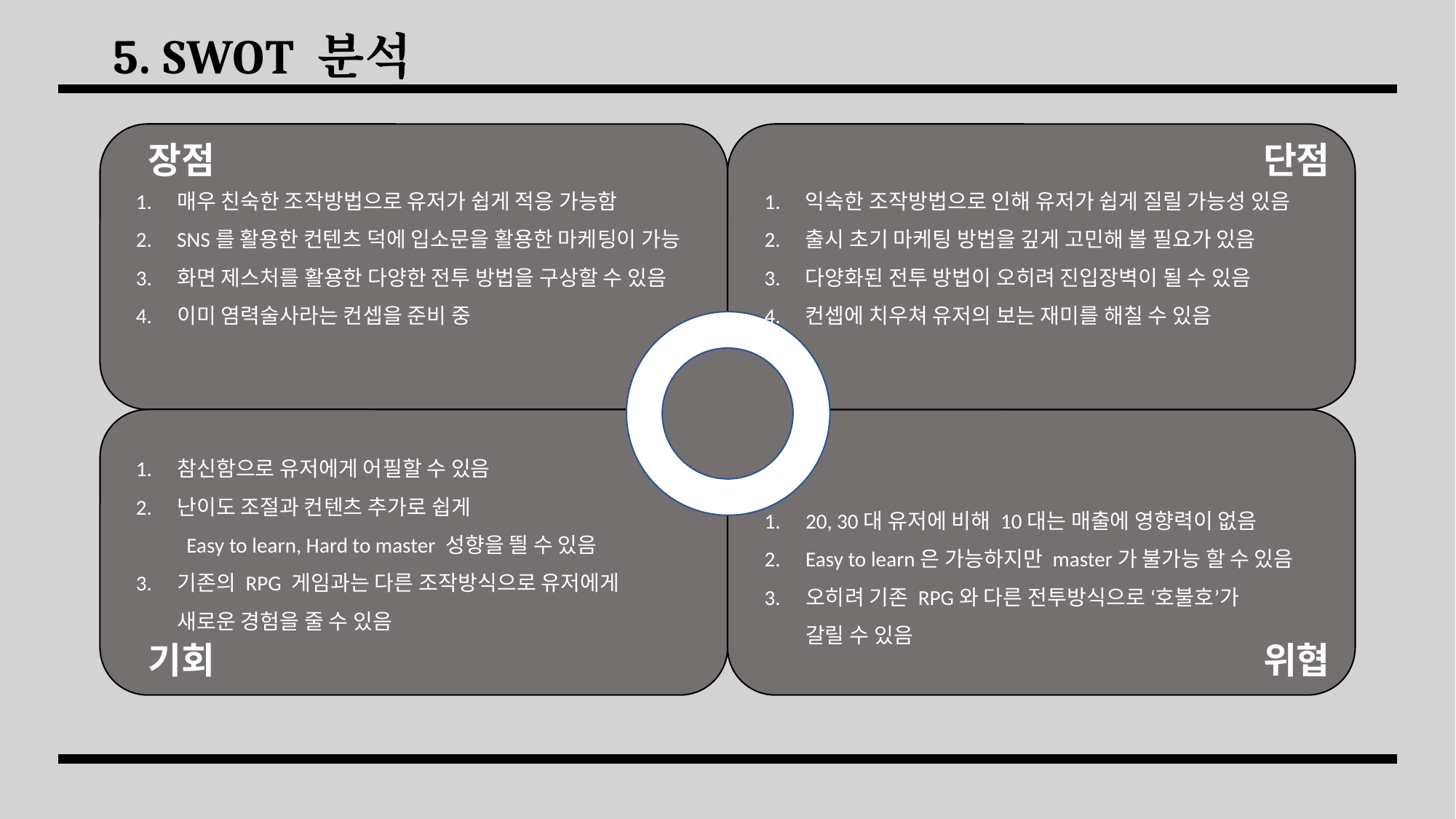

# 5. SWOT 분석

장점
단점
매우 친숙한 조작방법으로 유저가 쉽게 적응 가능함
SNS를 활용한 컨텐츠 덕에 입소문을 활용한 마케팅이 가능
화면 제스처를 활용한 다양한 전투 방법을 구상할 수 있음
이미 염력술사라는 컨셉을 준비 중
익숙한 조작방법으로 인해 유저가 쉽게 질릴 가능성 있음
출시 초기 마케팅 방법을 깊게 고민해 볼 필요가 있음
다양화된 전투 방법이 오히려 진입장벽이 될 수 있음
컨셉에 치우쳐 유저의 보는 재미를 해칠 수 있음

참신함으로 유저에게 어필할 수 있음
난이도 조절과 컨텐츠 추가로 쉽게
 Easy to learn, Hard to master 성향을 띌 수 있음
기존의 RPG 게임과는 다른 조작방식으로 유저에게
새로운 경험을 줄 수 있음
20, 30대 유저에 비해 10대는 매출에 영향력이 없음
Easy to learn은 가능하지만 master가 불가능 할 수 있음
오히려 기존 RPG와 다른 전투방식으로 ‘호불호’가
갈릴 수 있음
기회
위협